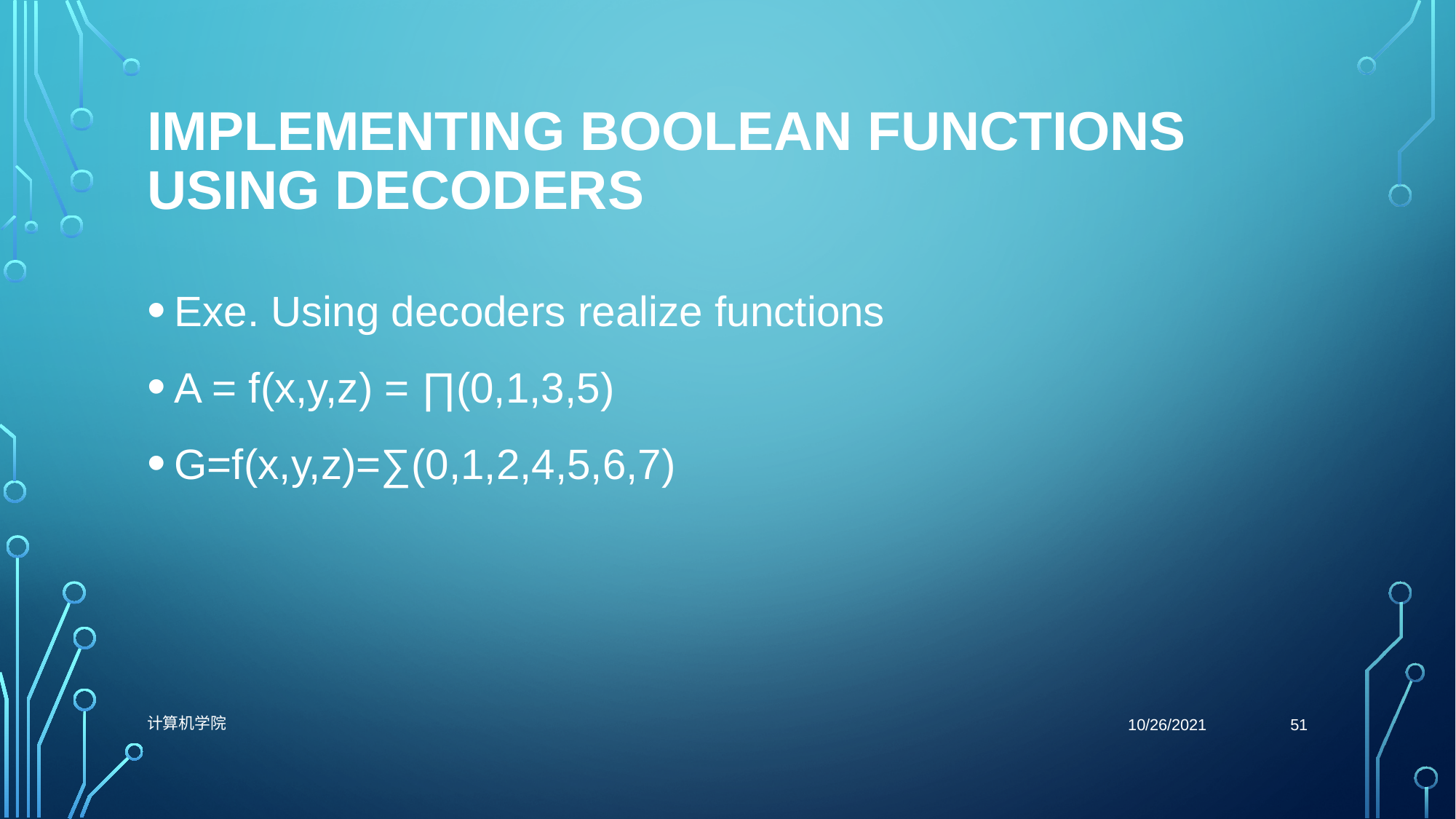

# Implementing Boolean functions using decoders
Exe. Using decoders realize functions
A = f(x,y,z) = ∏(0,1,3,5)
G=f(x,y,z)=∑(0,1,2,4,5,6,7)

51
计算机学院
10/26/2021